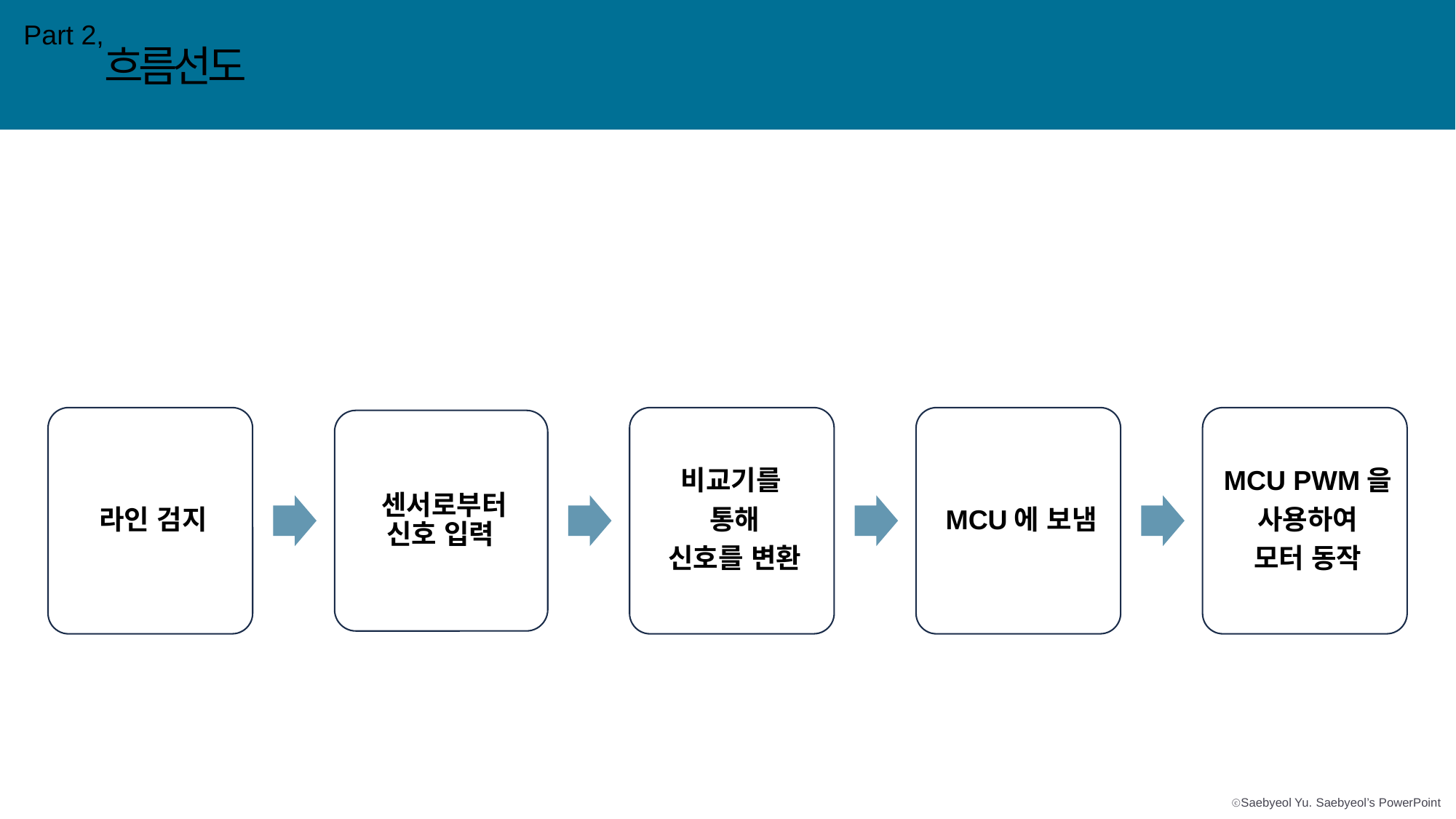

흐름선도

Part 2,
라인 검지

센서로부터 신호 입력

비교기를
통해
신호를 변환

MCU에 보냄

MCU PWM을
사용하여
모터 동작